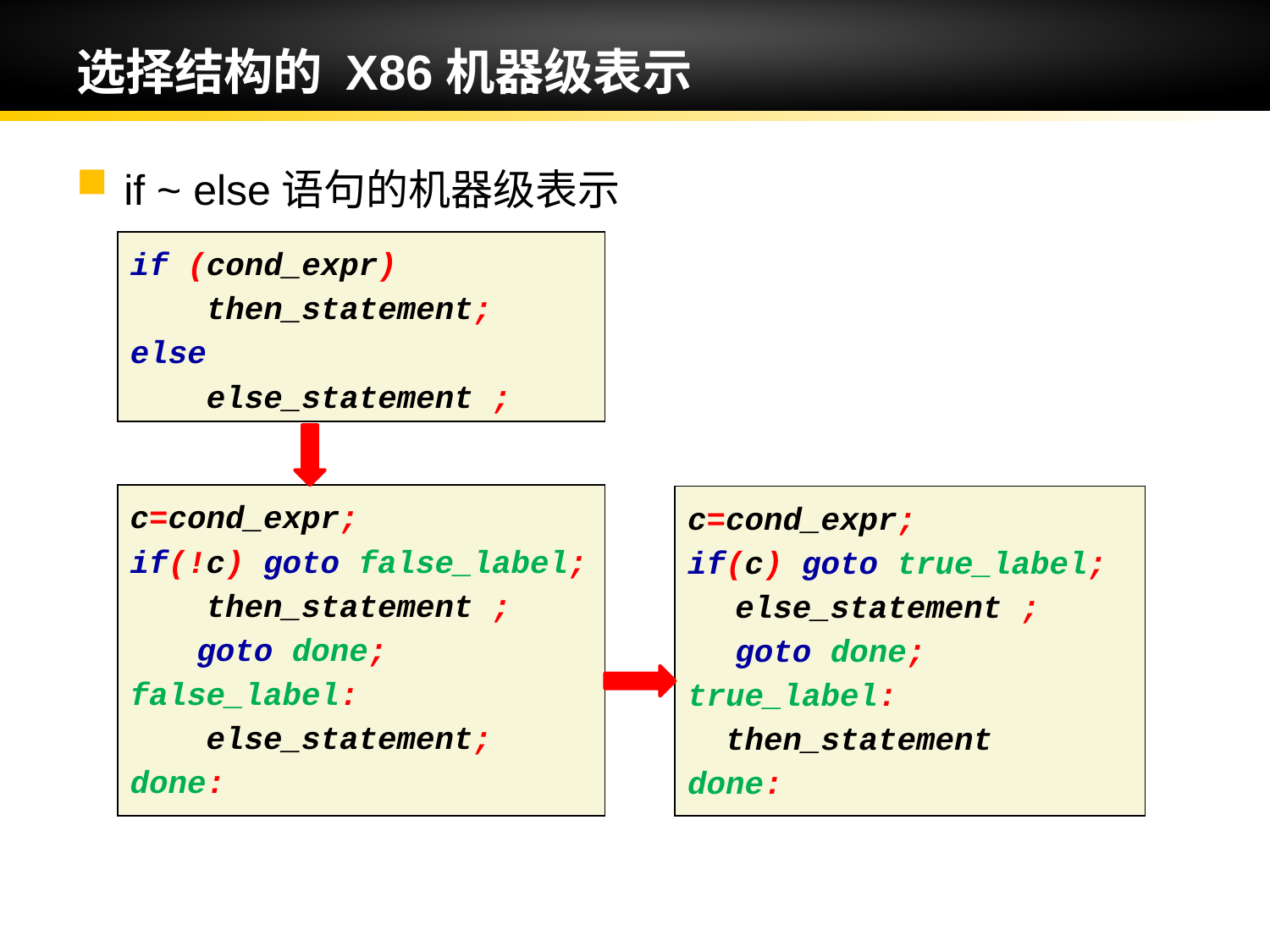

# 选择结构的 X86机器级表示
if ~ else语句的机器级表示
if (cond_expr)
    then_statement;
else
    else_statement ;

c=cond_expr;
if(!c) goto false_label;
    then_statement ;
	 goto done;
false_label:
    else_statement;
done:
c=cond_expr;
if(c) goto true_label;
 	else_statement ;
 	goto done;
true_label:
  then_statement
done: